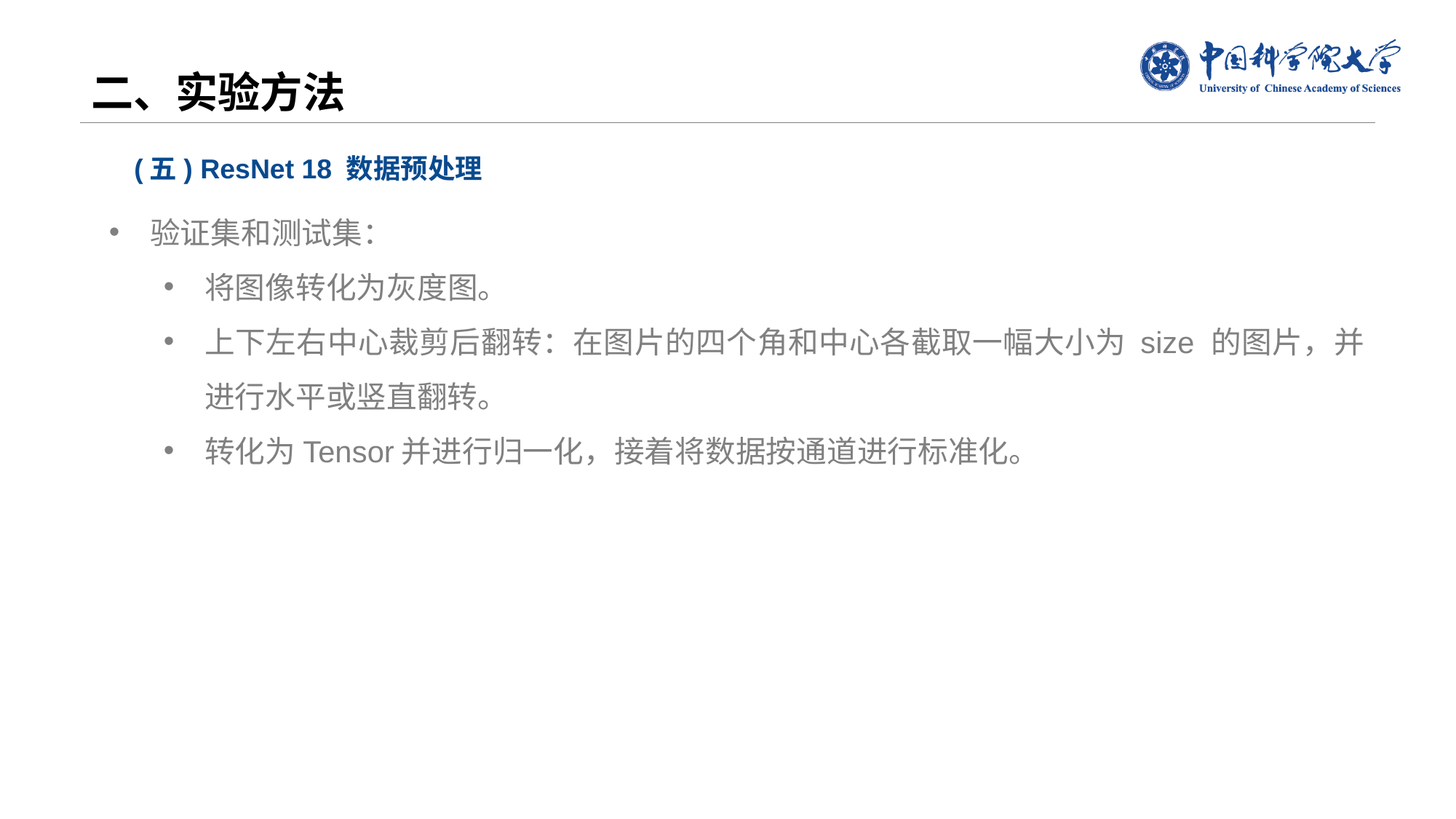

# 二、实验方法
(五) ResNet 18 数据预处理
验证集和测试集：
将图像转化为灰度图。
上下左右中心裁剪后翻转：在图片的四个角和中心各截取一幅大小为 size 的图片，并进行水平或竖直翻转。
转化为Tensor并进行归一化，接着将数据按通道进行标准化。
20